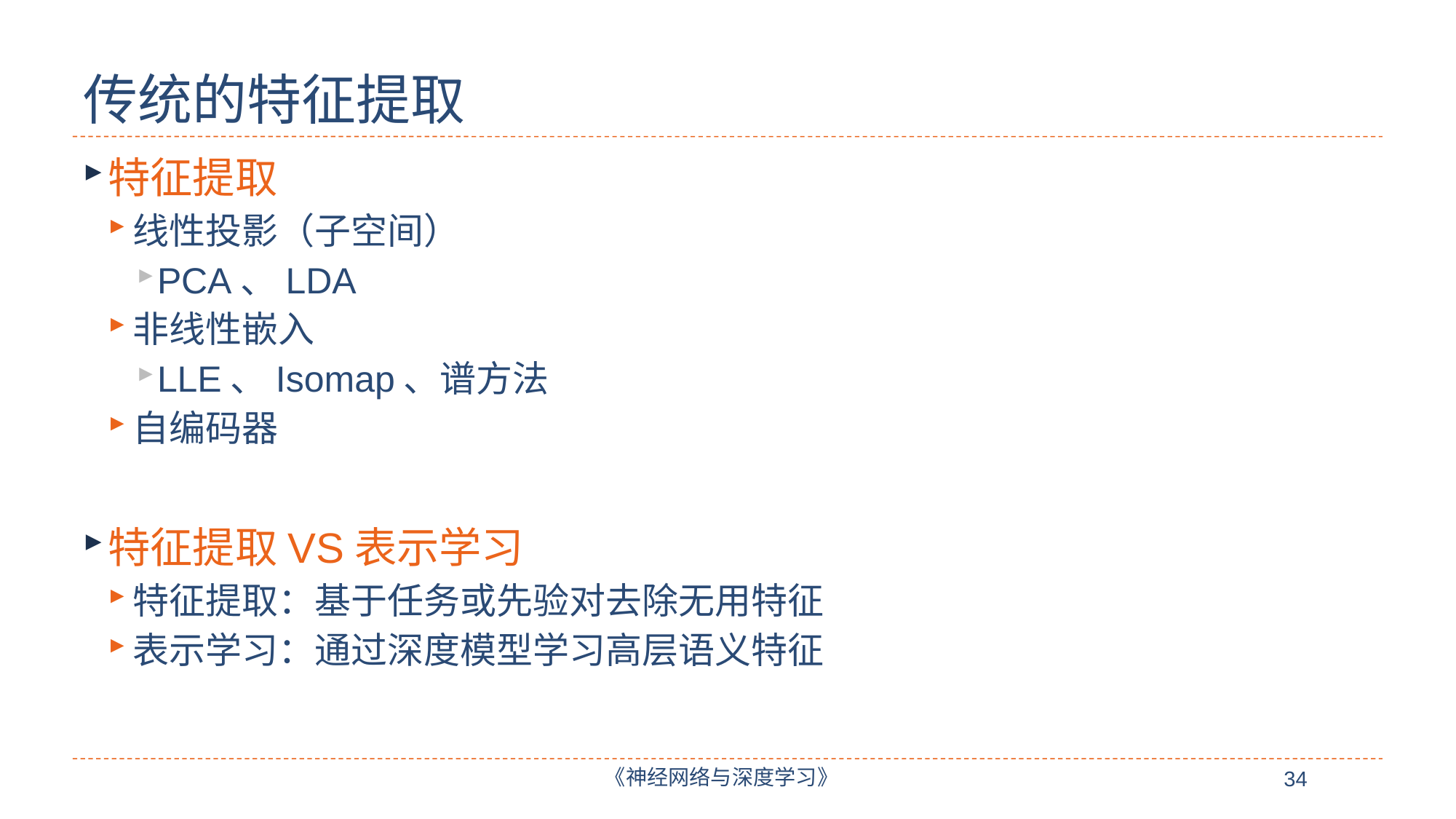

# 传统的特征提取
特征提取
线性投影（子空间）
PCA、LDA
非线性嵌入
LLE、Isomap、谱方法
自编码器

特征提取VS表示学习
特征提取：基于任务或先验对去除无用特征
表示学习：通过深度模型学习高层语义特征